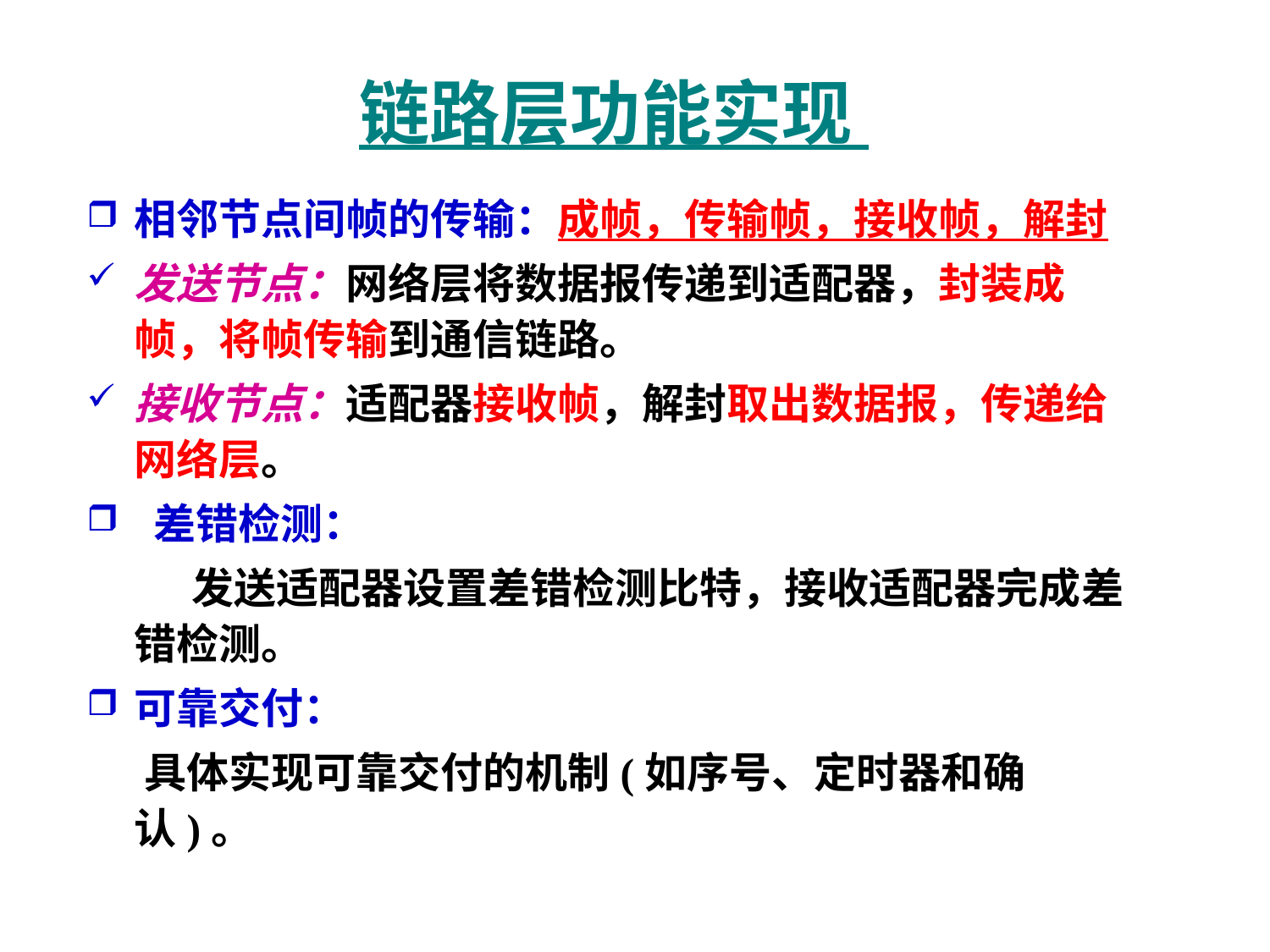

# 链路层功能实现
相邻节点间帧的传输：成帧，传输帧，接收帧，解封
发送节点：网络层将数据报传递到适配器，封装成帧，将帧传输到通信链路。
接收节点：适配器接收帧，解封取出数据报，传递给网络层。
 差错检测：
          发送适配器设置差错检测比特，接收适配器完成差错检测。
可靠交付：
     具体实现可靠交付的机制(如序号、定时器和确认)。

16